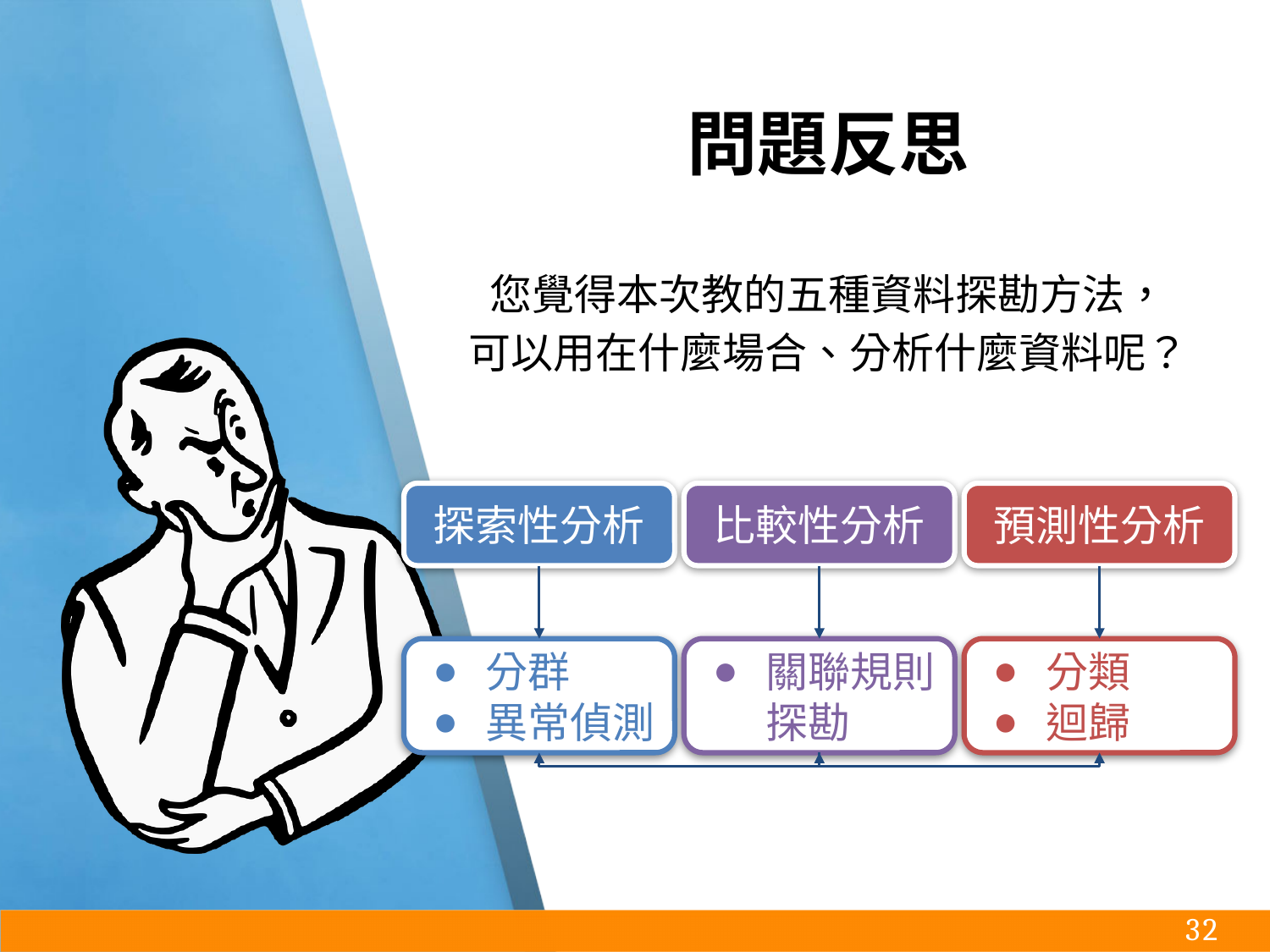

# 問題反思
您覺得本次教的五種資料探勘方法，
可以用在什麼場合、分析什麼資料呢？

探索性分析
比較性分析
預測性分析
分群
異常偵測
關聯規則探勘
分類
迴歸
32